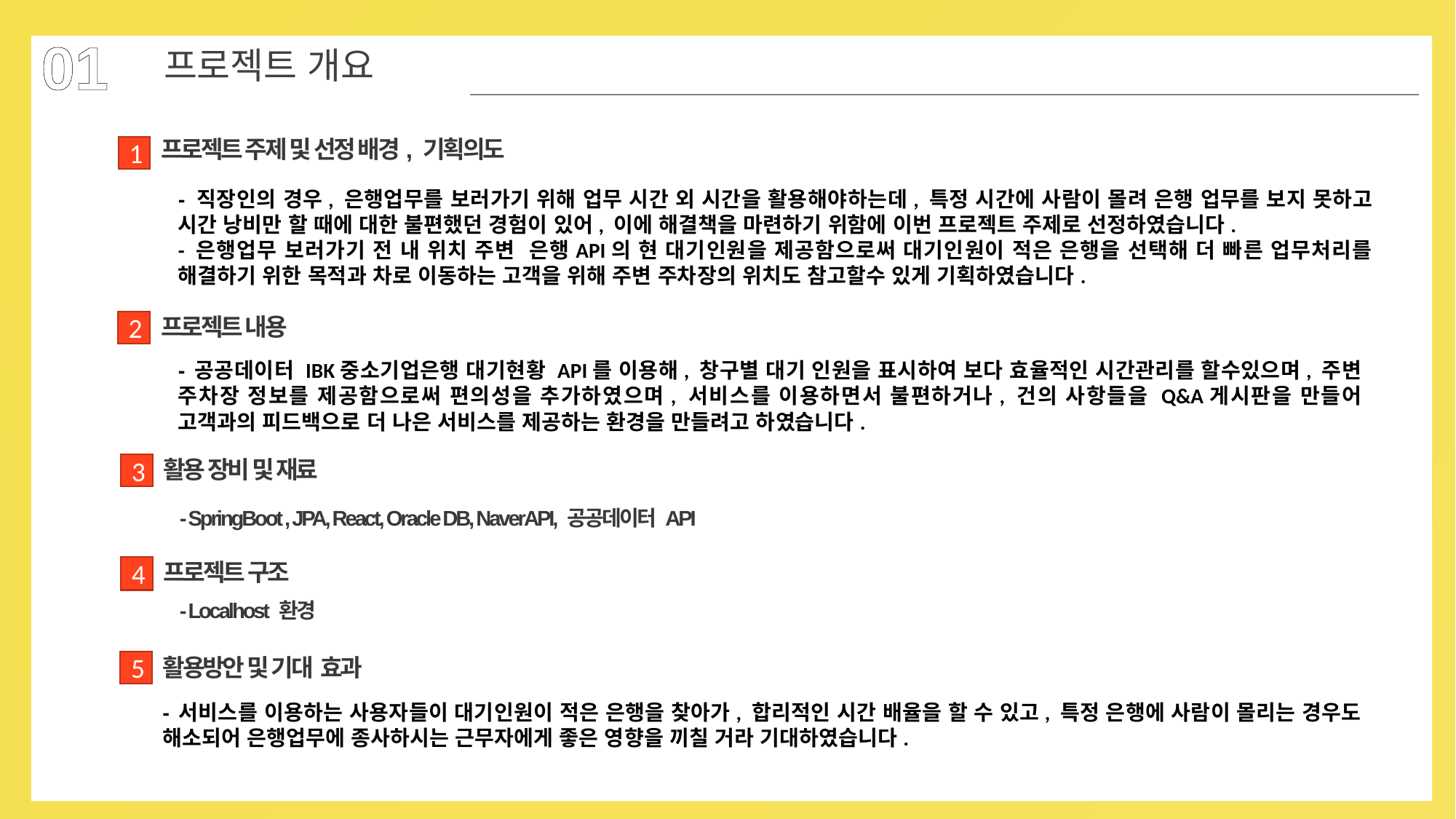

01

프로젝트 개요
프로젝트 주제 및 선정 배경, 기획의도
1
- 직장인의 경우, 은행업무를 보러가기 위해 업무 시간 외 시간을 활용해야하는데, 특정 시간에 사람이 몰려 은행 업무를 보지 못하고 시간 낭비만 할 때에 대한 불편했던 경험이 있어, 이에 해결책을 마련하기 위함에 이번 프로젝트 주제로 선정하였습니다.
- 은행업무 보러가기 전 내 위치 주변  은행API의 현 대기인원을 제공함으로써 대기인원이 적은 은행을 선택해 더 빠른 업무처리를 해결하기 위한 목적과 차로 이동하는 고객을 위해 주변 주차장의 위치도 참고할수 있게 기획하였습니다.

프로젝트 내용
2
- 공공데이터 IBK중소기업은행 대기현황 API를 이용해, 창구별 대기 인원을 표시하여 보다 효율적인 시간관리를 할수있으며, 주변 주차장 정보를 제공함으로써 편의성을 추가하였으며, 서비스를 이용하면서 불편하거나, 건의 사항들을 Q&A게시판을 만들어 고객과의 피드백으로 더 나은 서비스를 제공하는 환경을 만들려고 하였습니다.
활용 장비 및 재료
3
- SpringBoot , JPA, React, Oracle DB, NaverAPI, 공공데이터 API
프로젝트 구조
4
- Localhost 환경
활용방안 및 기대 효과
5
- 서비스를 이용하는 사용자들이 대기인원이 적은 은행을 찾아가, 합리적인 시간 배율을 할 수 있고, 특정 은행에 사람이 몰리는 경우도 해소되어 은행업무에 종사하시는 근무자에게 좋은 영향을 끼칠 거라 기대하였습니다.